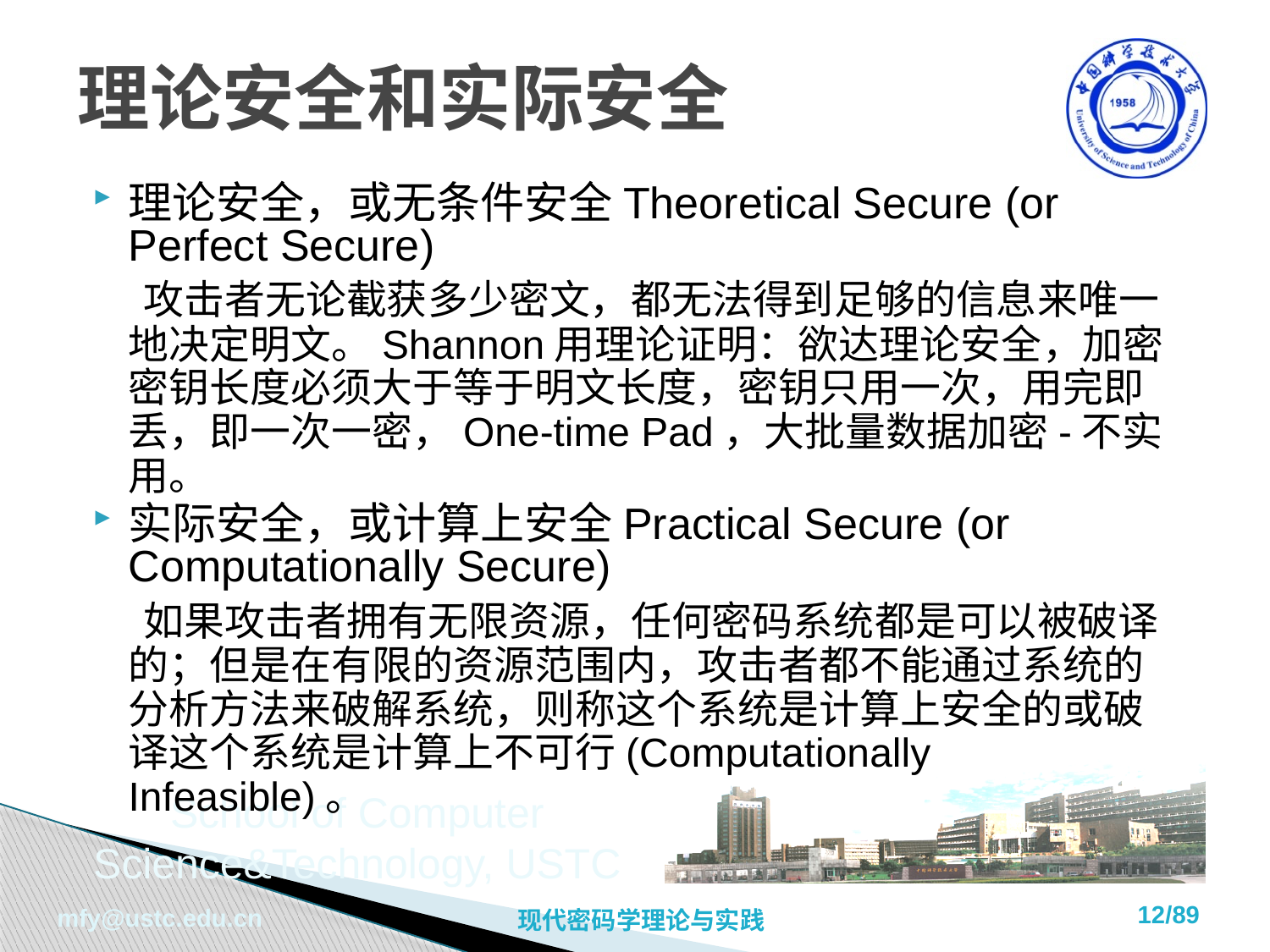

# 理论安全和实际安全
理论安全，或无条件安全Theoretical Secure (or Perfect Secure)
    攻击者无论截获多少密文，都无法得到足够的信息来唯一地决定明文。Shannon用理论证明：欲达理论安全，加密密钥长度必须大于等于明文长度，密钥只用一次，用完即丢，即一次一密，One-time Pad，大批量数据加密-不实用。
实际安全，或计算上安全Practical Secure (or Computationally Secure)
    如果攻击者拥有无限资源，任何密码系统都是可以被破译的；但是在有限的资源范围内，攻击者都不能通过系统的分析方法来破解系统，则称这个系统是计算上安全的或破译这个系统是计算上不可行(Computationally Infeasible)。